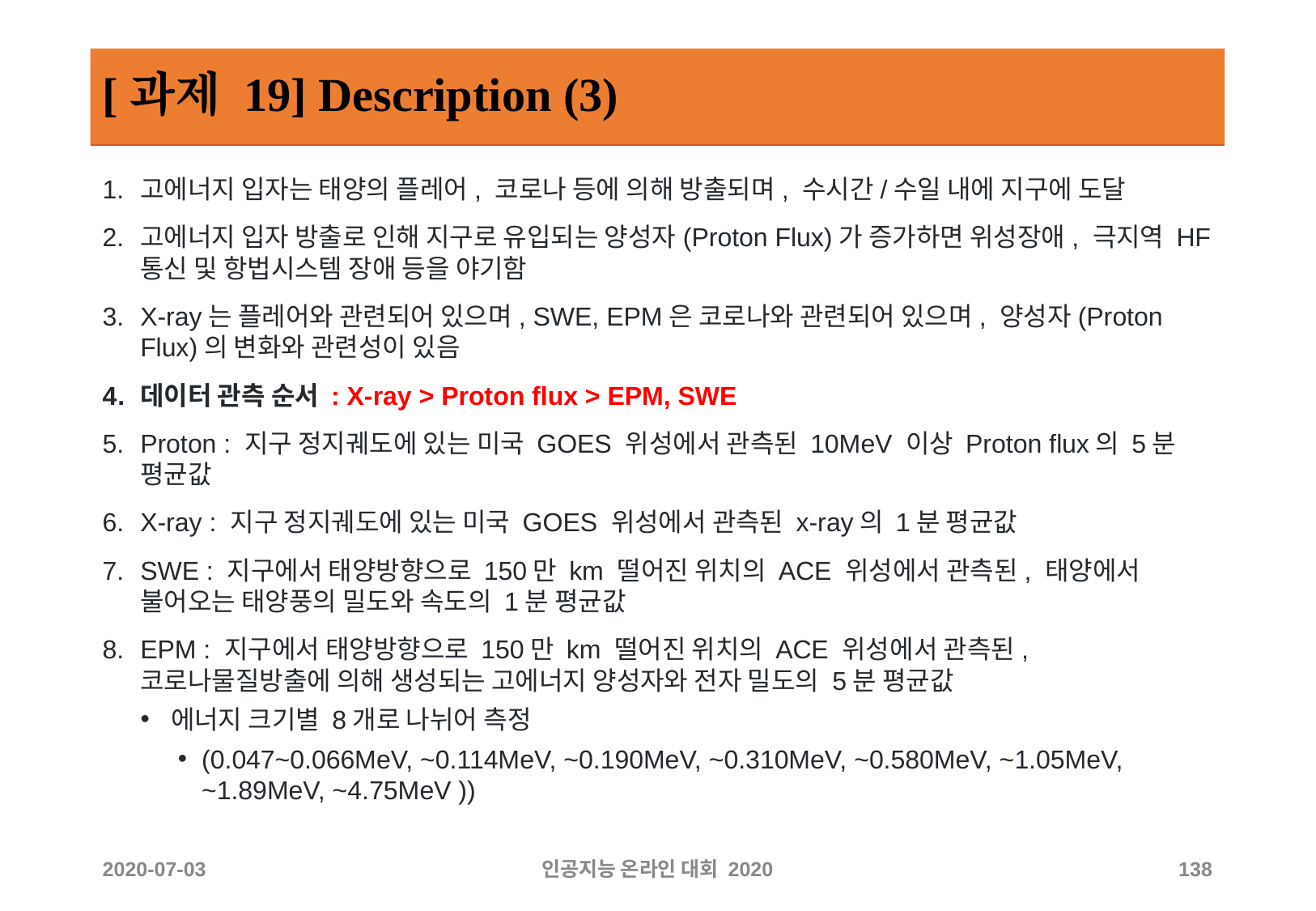

# [과제 19] Description (3)
고에너지 입자는 태양의 플레어, 코로나 등에 의해 방출되며, 수시간/수일 내에 지구에 도달
고에너지 입자 방출로 인해 지구로 유입되는 양성자(Proton Flux)가 증가하면 위성장애, 극지역 HF통신 및 항법시스템 장애 등을 야기함
X-ray는 플레어와 관련되어 있으며, SWE, EPM은 코로나와 관련되어 있으며, 양성자(Proton Flux)의 변화와 관련성이 있음
데이터 관측 순서 : X-ray > Proton flux > EPM, SWE
Proton : 지구 정지궤도에 있는 미국 GOES 위성에서 관측된 10MeV 이상 Proton flux의 5분 평균값
X-ray : 지구 정지궤도에 있는 미국 GOES 위성에서 관측된 x-ray의 1분 평균값
SWE : 지구에서 태양방향으로 150만 km 떨어진 위치의 ACE 위성에서 관측된, 태양에서 불어오는 태양풍의 밀도와 속도의 1분 평균값
EPM : 지구에서 태양방향으로 150만 km 떨어진 위치의 ACE 위성에서 관측된, 코로나물질방출에 의해 생성되는 고에너지 양성자와 전자 밀도의 5분 평균값
에너지 크기별 8개로 나뉘어 측정
(0.047~0.066MeV, ~0.114MeV, ~0.190MeV, ~0.310MeV, ~0.580MeV, ~1.05MeV, ~1.89MeV, ~4.75MeV ))
2020-07-03
인공지능 온라인 대회 2020
138